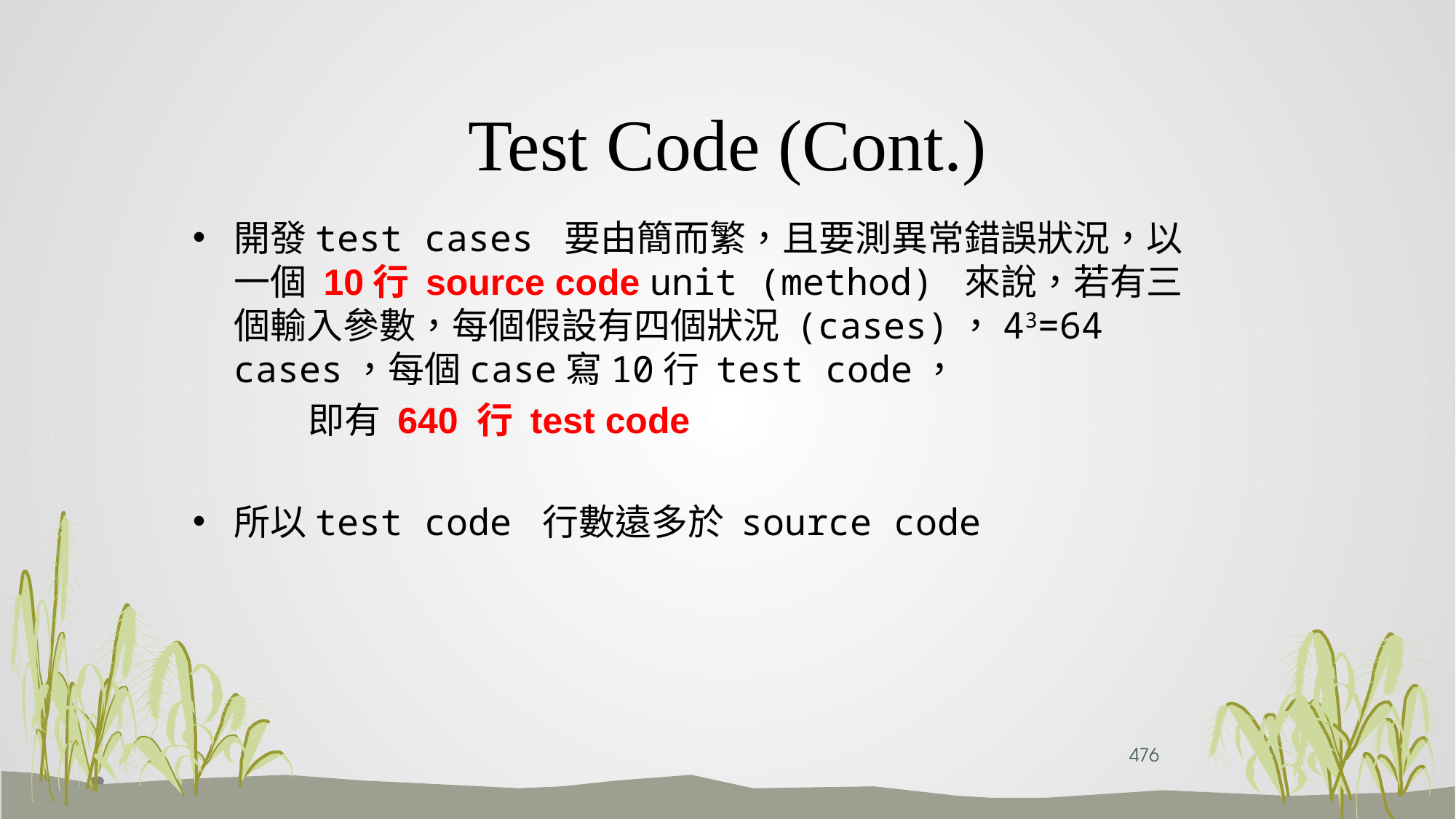

# Test Code (Cont.)
開發test cases 要由簡而繁，且要測異常錯誤狀況，以一個 10行 source code unit (method) 來說，若有三個輸入參數，每個假設有四個狀況 (cases)，43=64 cases，每個case寫10行 test code，
             即有 640 行 test code

所以test code 行數遠多於 source code
476